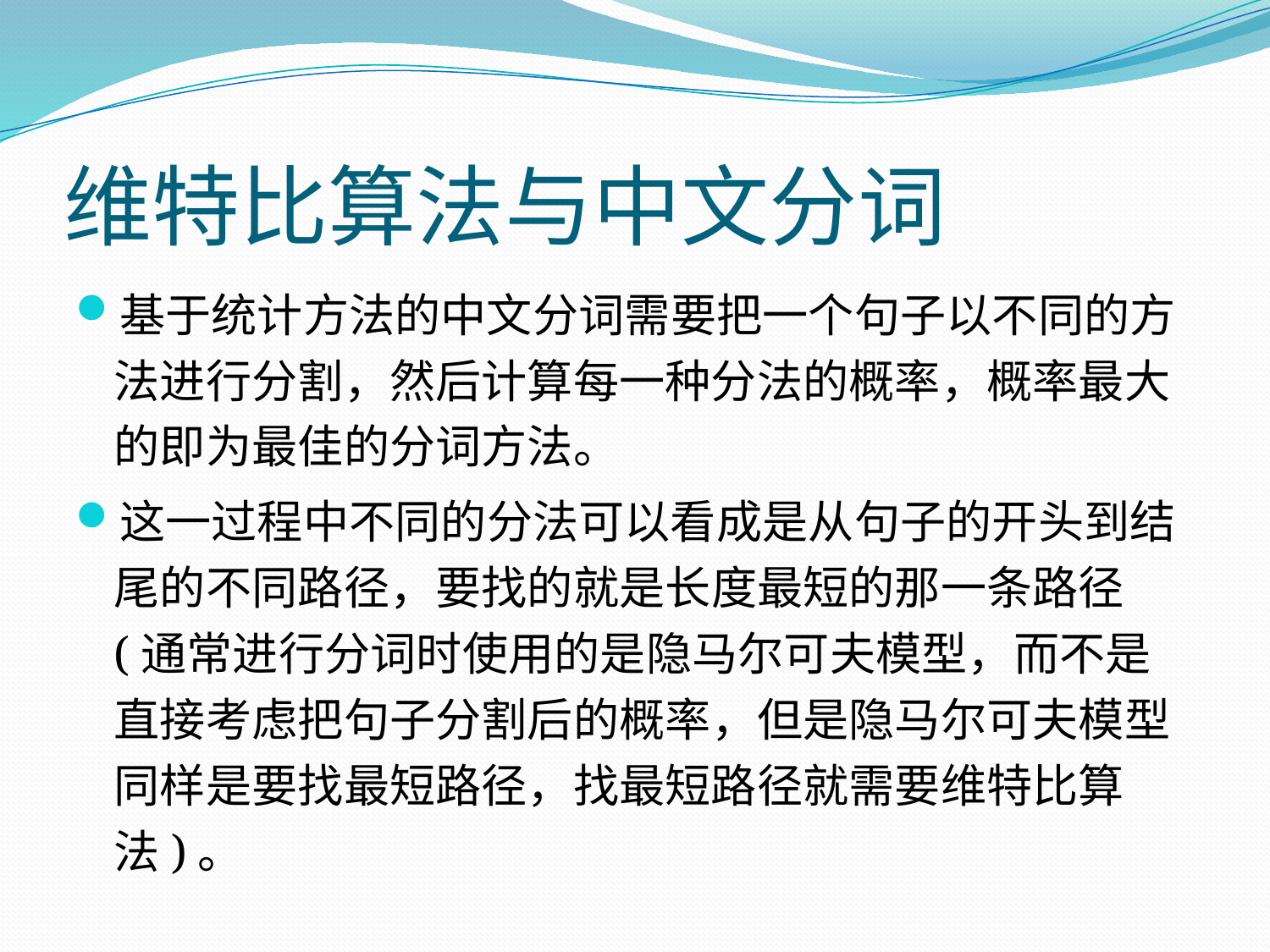

# 维特比算法与中文分词
基于统计方法的中文分词需要把一个句子以不同的方法进行分割，然后计算每一种分法的概率，概率最大的即为最佳的分词方法。
这一过程中不同的分法可以看成是从句子的开头到结尾的不同路径，要找的就是长度最短的那一条路径(通常进行分词时使用的是隐马尔可夫模型，而不是直接考虑把句子分割后的概率，但是隐马尔可夫模型同样是要找最短路径，找最短路径就需要维特比算法)。